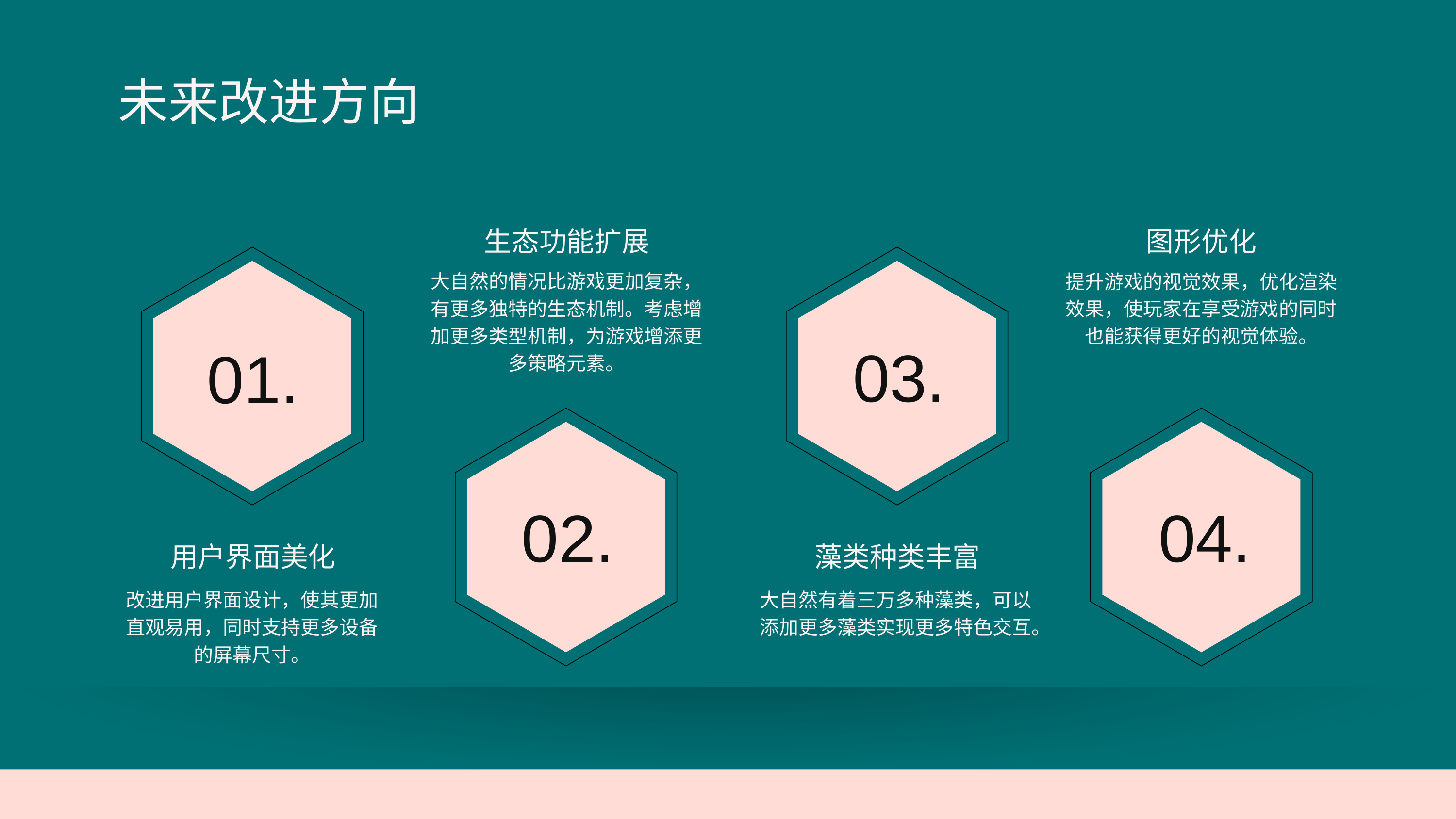

未来改进方向
生态功能扩展
大自然的情况比游戏更加复杂，有更多独特的生态机制。考虑增加更多类型机制，为游戏增添更多策略元素。
图形优化
提升游戏的视觉效果，优化渲染效果，使玩家在享受游戏的同时也能获得更好的视觉体验。

03.
01.

02.
04.
用户界面美化
改进用户界面设计，使其更加直观易用，同时支持更多设备的屏幕尺寸。
藻类种类丰富
大自然有着三万多种藻类，可以添加更多藻类实现更多特色交互。